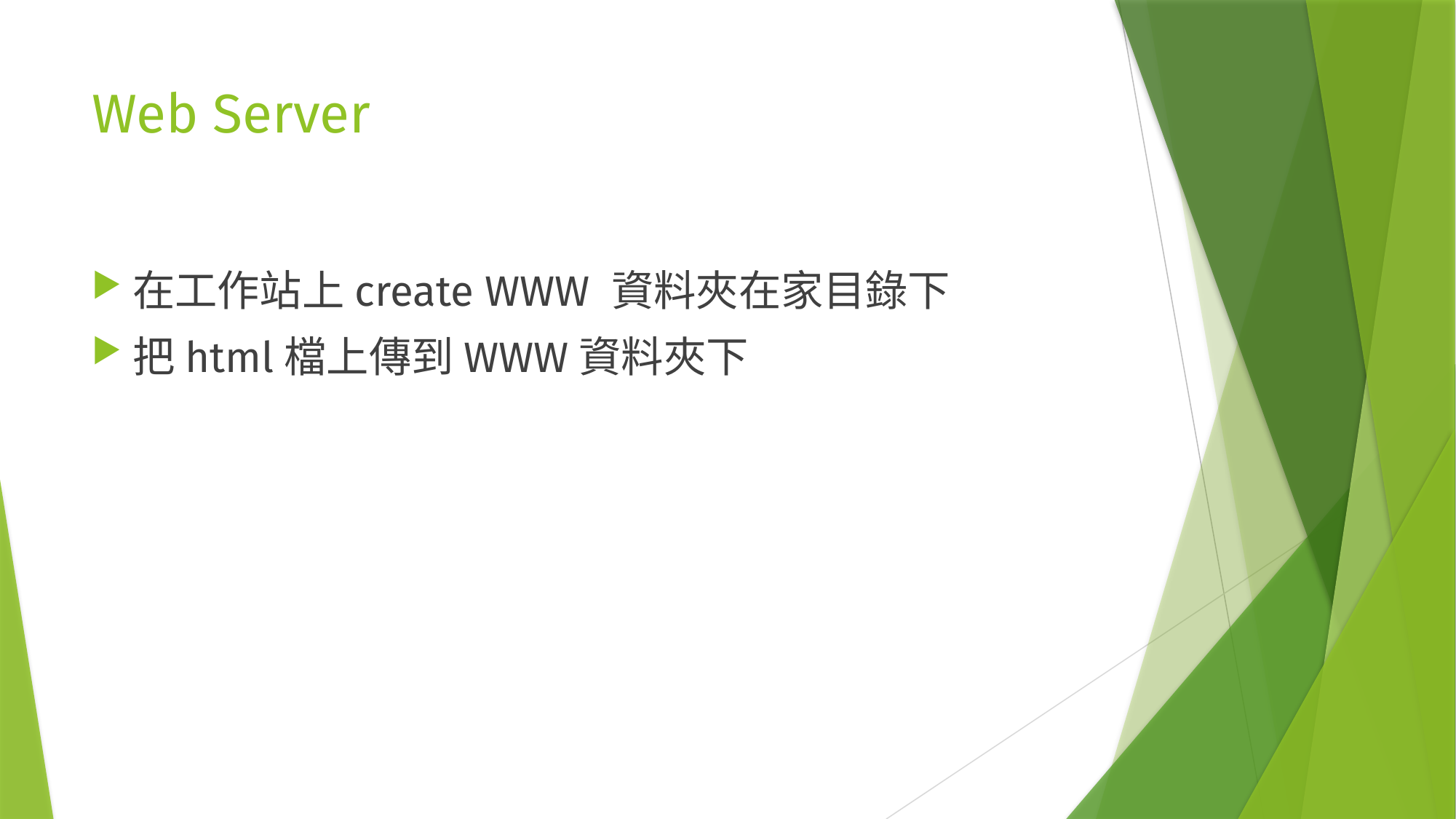

# Web Server
在工作站上create WWW 資料夾在家目錄下
把html檔上傳到WWW資料夾下